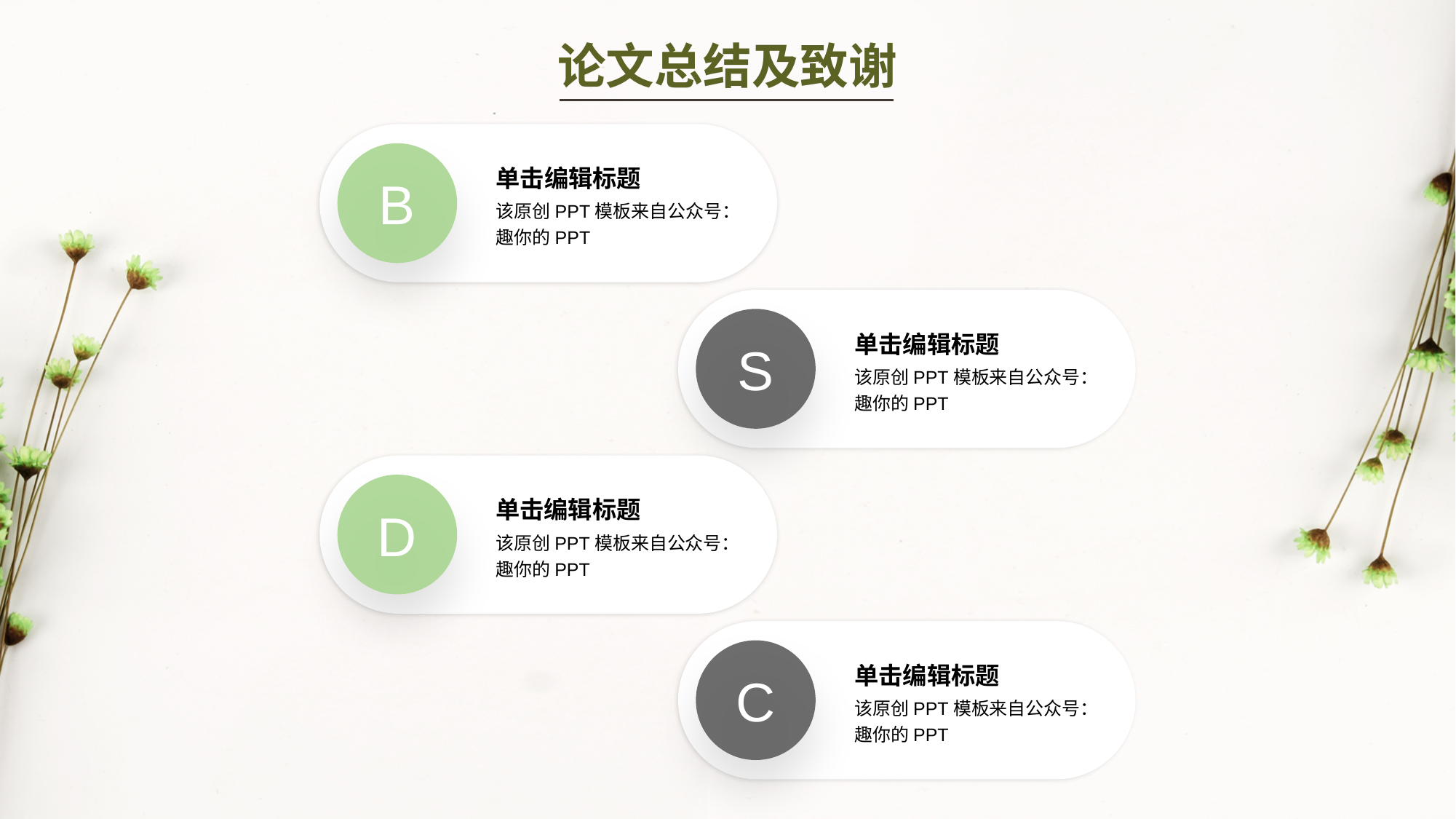

论文总结及致谢

B
单击编辑标题
该原创PPT模板来自公众号：趣你的PPT

S
单击编辑标题
该原创PPT模板来自公众号：趣你的PPT

D
单击编辑标题
该原创PPT模板来自公众号：趣你的PPT

C
单击编辑标题
该原创PPT模板来自公众号：趣你的PPT